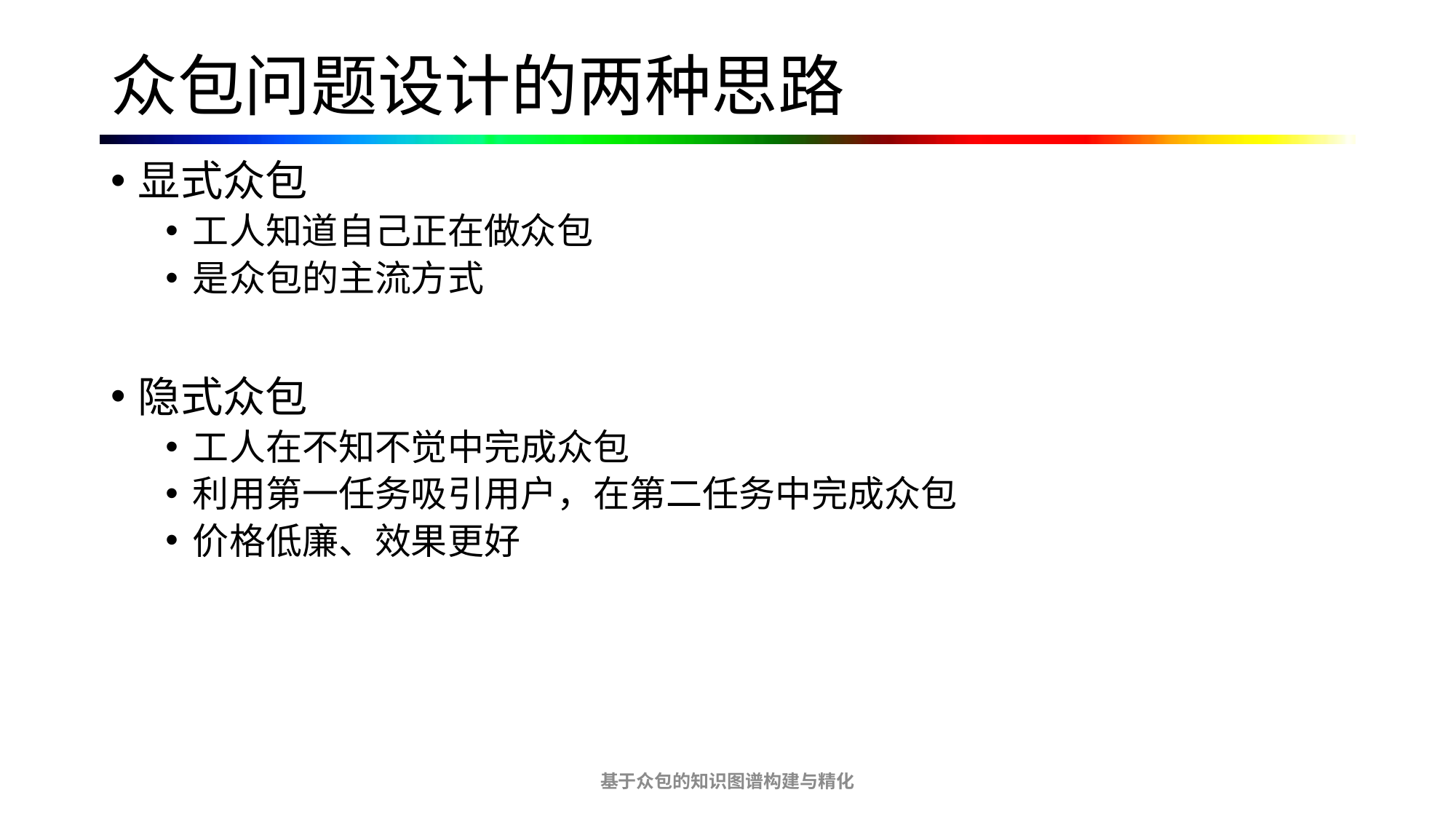

# 众包问题设计的两种思路
显式众包
工人知道自己正在做众包
是众包的主流方式

隐式众包
工人在不知不觉中完成众包
利用第一任务吸引用户，在第二任务中完成众包
价格低廉、效果更好

基于众包的知识图谱构建与精化
33